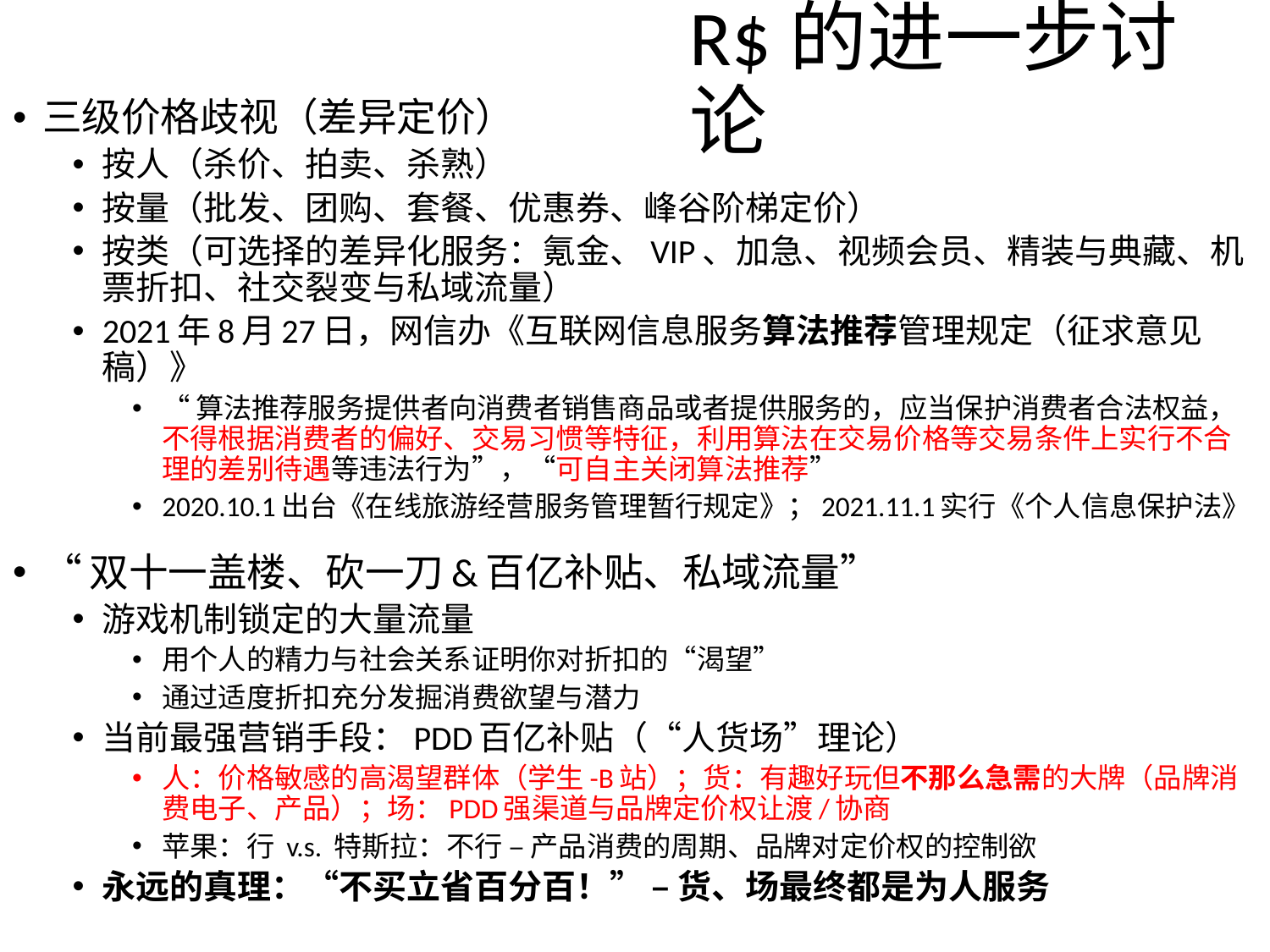

# R$的进一步讨论
三级价格歧视（差异定价）
按人（杀价、拍卖、杀熟）
按量（批发、团购、套餐、优惠券、峰谷阶梯定价）
按类（可选择的差异化服务：氪金、VIP、加急、视频会员、精装与典藏、机票折扣、社交裂变与私域流量）
2021年8月27日，网信办《互联网信息服务算法推荐管理规定（征求意见稿）》
“算法推荐服务提供者向消费者销售商品或者提供服务的，应当保护消费者合法权益，不得根据消费者的偏好、交易习惯等特征，利用算法在交易价格等交易条件上实行不合理的差别待遇等违法行为”，“可自主关闭算法推荐”
2020.10.1出台《在线旅游经营服务管理暂行规定》；2021.11.1实行《个人信息保护法》

“双十一盖楼、砍一刀&百亿补贴、私域流量”
游戏机制锁定的大量流量
用个人的精力与社会关系证明你对折扣的“渴望”
通过适度折扣充分发掘消费欲望与潜力
当前最强营销手段：PDD百亿补贴（“人货场”理论）
人：价格敏感的高渴望群体（学生-B站）；货：有趣好玩但不那么急需的大牌（品牌消费电子、产品）；场：PDD强渠道与品牌定价权让渡/协商
苹果：行 v.s. 特斯拉：不行 – 产品消费的周期、品牌对定价权的控制欲
永远的真理：“不买立省百分百！” – 货、场最终都是为人服务